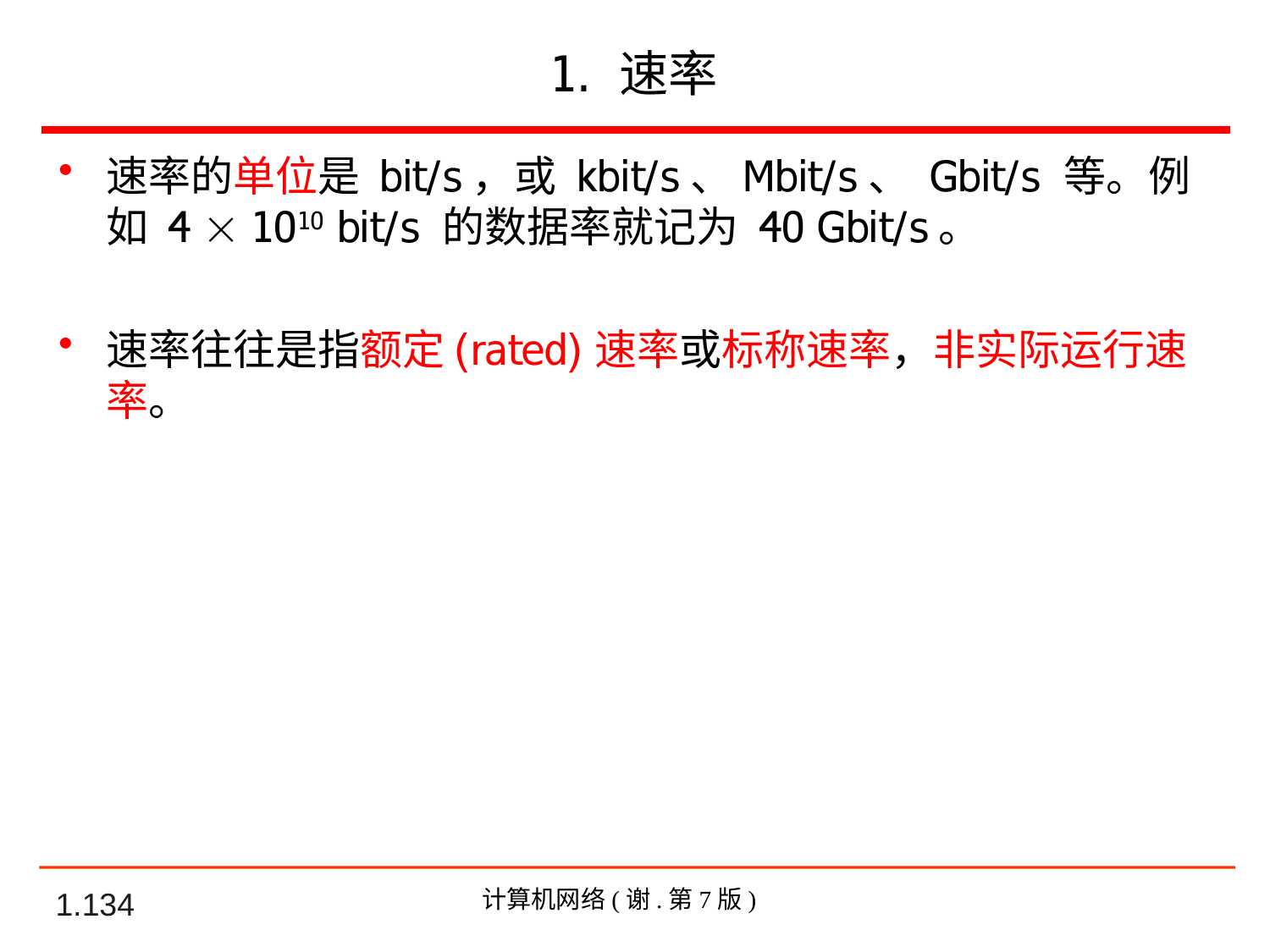

# 1. 速率
速率的单位是 bit/s，或 kbit/s、Mbit/s、 Gbit/s 等。例如 4 × 1010 bit/s 的数据率就记为 40 Gbit/s。

速率往往是指额定(rated)速率或标称速率，非实际运行速率。